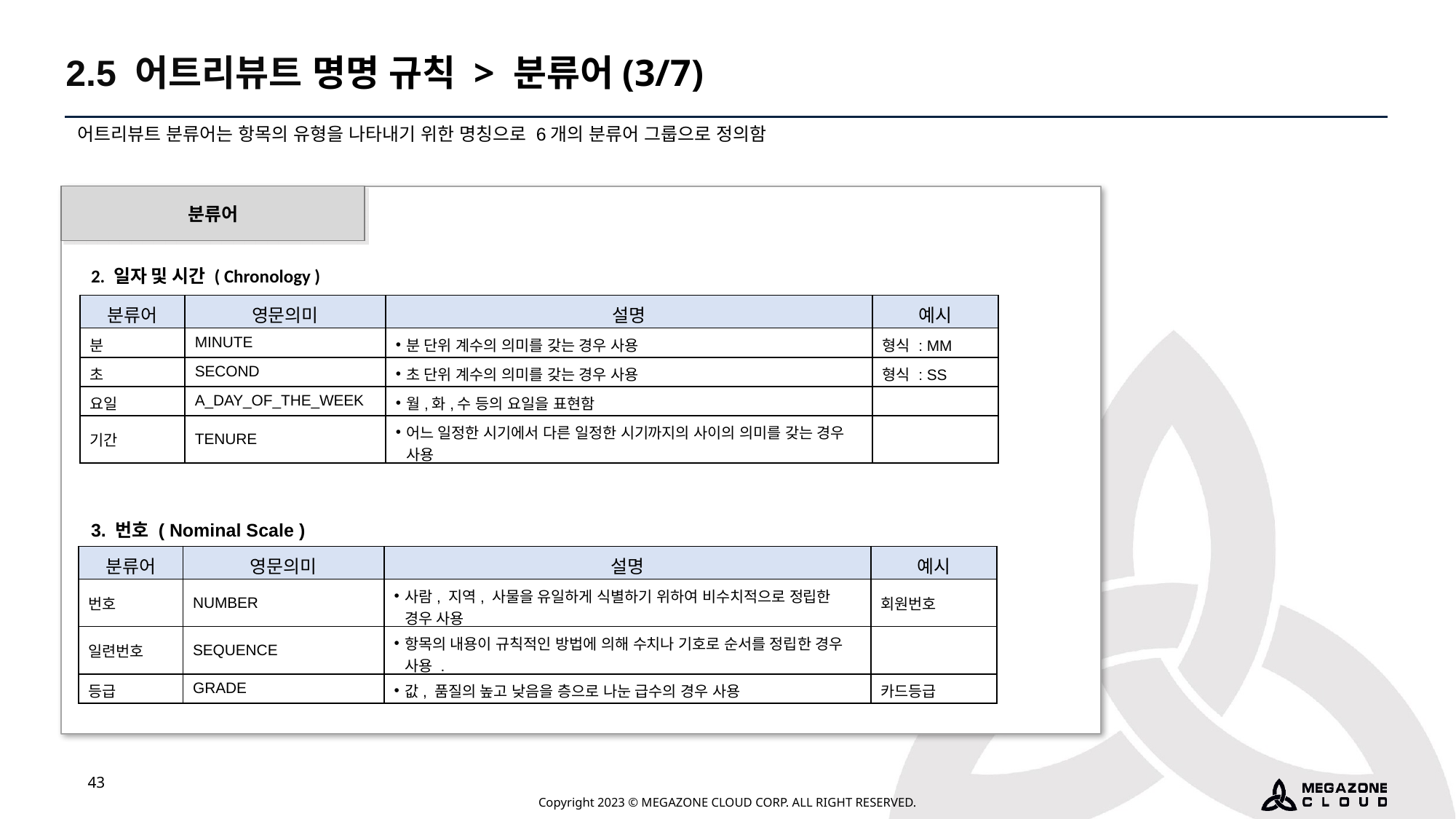

2.5 어트리뷰트 명명 규칙 > 분류어(3/7)
어트리뷰트 분류어는 항목의 유형을 나타내기 위한 명칭으로 6개의 분류어 그룹으로 정의함

분류어
2. 일자 및 시간 ( Chronology )
| 분류어 | 영문의미 | 설명 | 예시 |
| --- | --- | --- | --- |
| 분 | MINUTE | 분 단위 계수의 의미를 갖는 경우 사용 | 형식 : MM |
| 초 | SECOND | 초 단위 계수의 의미를 갖는 경우 사용 | 형식 : SS |
| 요일 | A\_DAY\_OF\_THE\_WEEK | 월,화,수 등의 요일을 표현함 |  |
| 기간 | TENURE | 어느 일정한 시기에서 다른 일정한 시기까지의 사이의 의미를 갖는 경우 사용 |  |
3. 번호 ( Nominal Scale )
| 분류어 | 영문의미 | 설명 | 예시 |
| --- | --- | --- | --- |
| 번호 | NUMBER | 사람, 지역, 사물을 유일하게 식별하기 위하여 비수치적으로 정립한 경우 사용 | 회원번호 |
| 일련번호 | SEQUENCE | 항목의 내용이 규칙적인 방법에 의해 수치나 기호로 순서를 정립한 경우 사용 . |  |
| 등급 | GRADE | 값, 품질의 높고 낮음을 층으로 나눈 급수의 경우 사용 | 카드등급 |